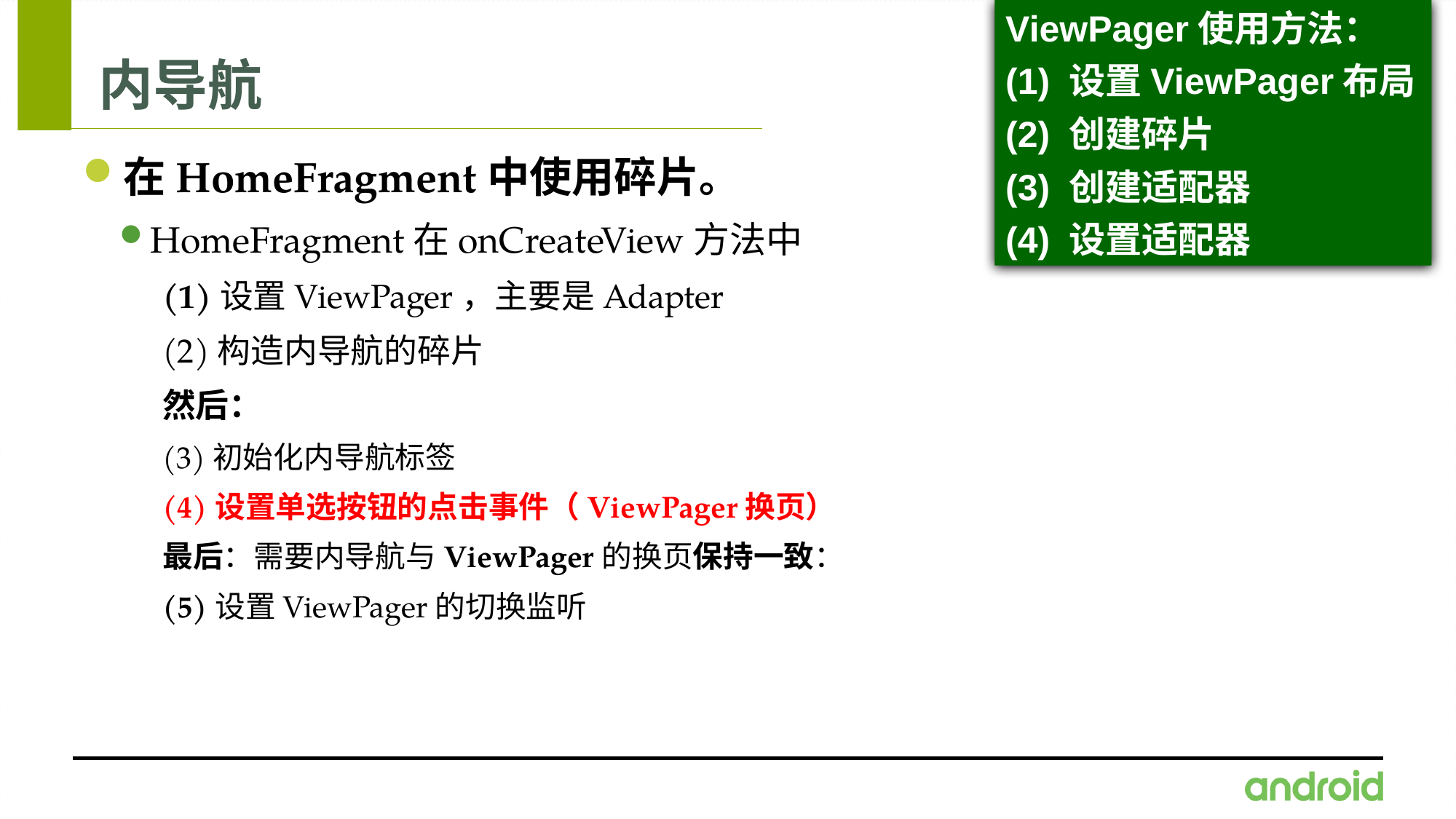

ViewPager使用方法：
(1) 设置ViewPager布局
(2) 创建碎片
(3) 创建适配器
(4) 设置适配器
# 内导航
在HomeFragment中使用碎片。
HomeFragment在onCreateView方法中
(1)设置ViewPager，主要是Adapter
(2)构造内导航的碎片
然后：
(3)初始化内导航标签
(4)设置单选按钮的点击事件（ViewPager换页）
最后：需要内导航与ViewPager的换页保持一致：
(5)设置ViewPager的切换监听